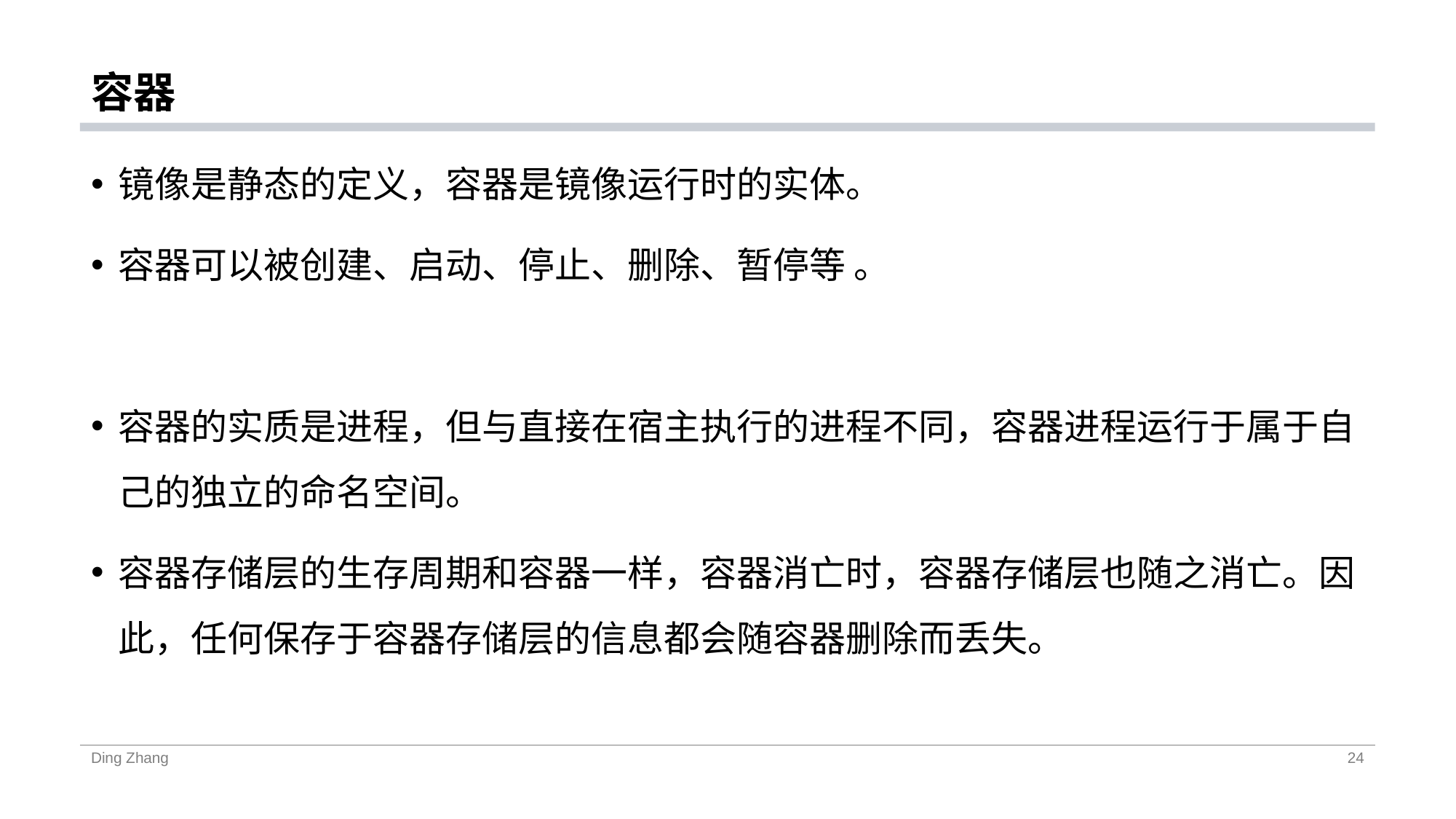

# 容器
镜像是静态的定义，容器是镜像运行时的实体。
容器可以被创建、启动、停止、删除、暂停等 。

容器的实质是进程，但与直接在宿主执行的进程不同，容器进程运行于属于自己的独立的命名空间。
容器存储层的生存周期和容器一样，容器消亡时，容器存储层也随之消亡。因此，任何保存于容器存储层的信息都会随容器删除而丢失。
Ding Zhang
24